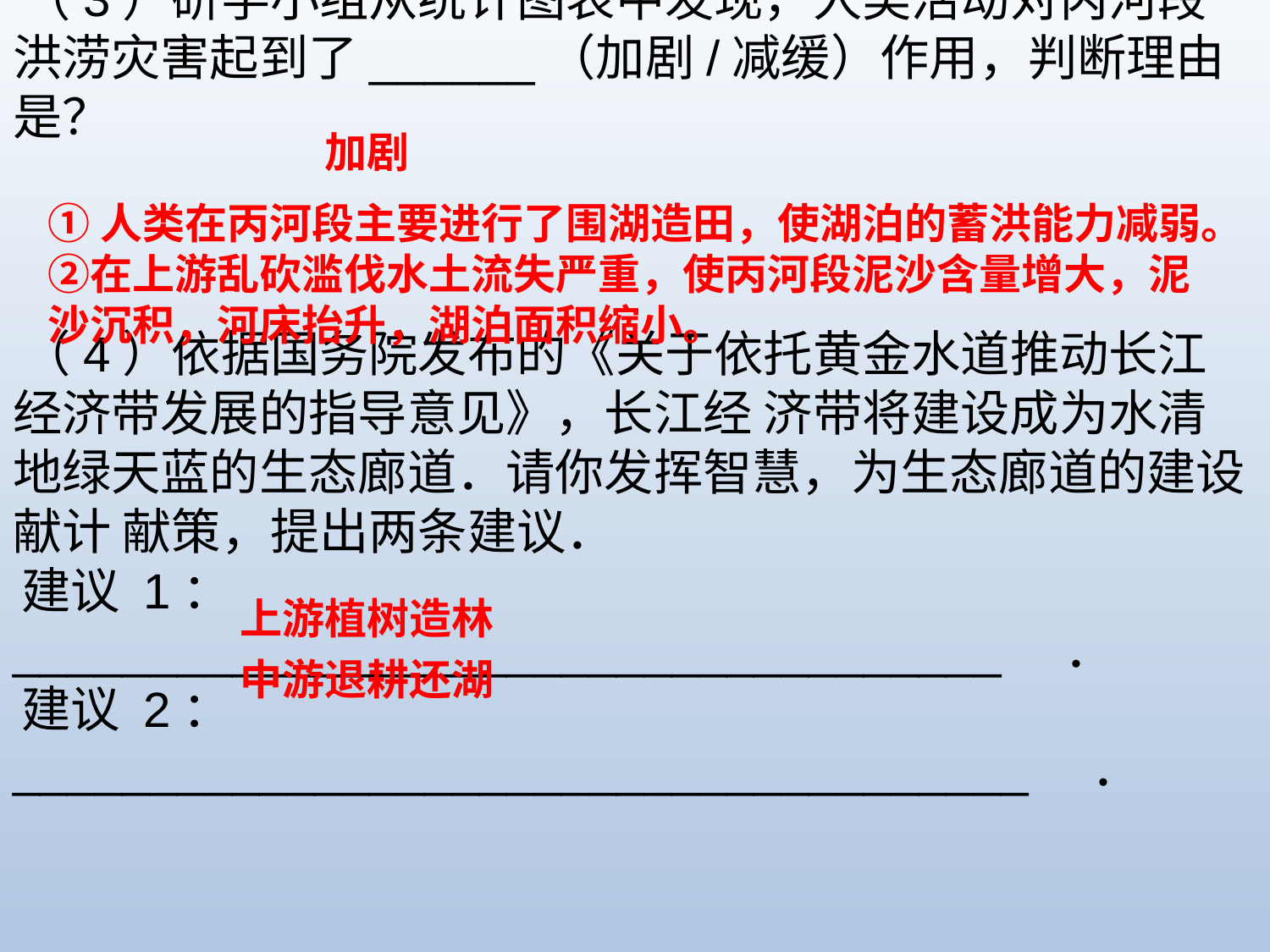

（3）研学小组从统计图表中发现，人类活动对丙河段洪涝灾害起到了______（加剧/减缓）作用，判断理由是？

（4）依据国务院发布的《关于依托黄金水道推动长江经济带发展的指导意见》，长江经 济带将建设成为水清地绿天蓝的生态廊道．请你发挥智慧，为生态廊道的建设献计 献策，提出两条建议．
建议 1：____________________________________　．
建议 2：_____________________________________　．
加剧
①人类在丙河段主要进行了围湖造田，使湖泊的蓄洪能力减弱。②在上游乱砍滥伐水土流失严重，使丙河段泥沙含量增大，泥沙沉积，河床抬升，湖泊面积缩小。
上游植树造林
中游退耕还湖